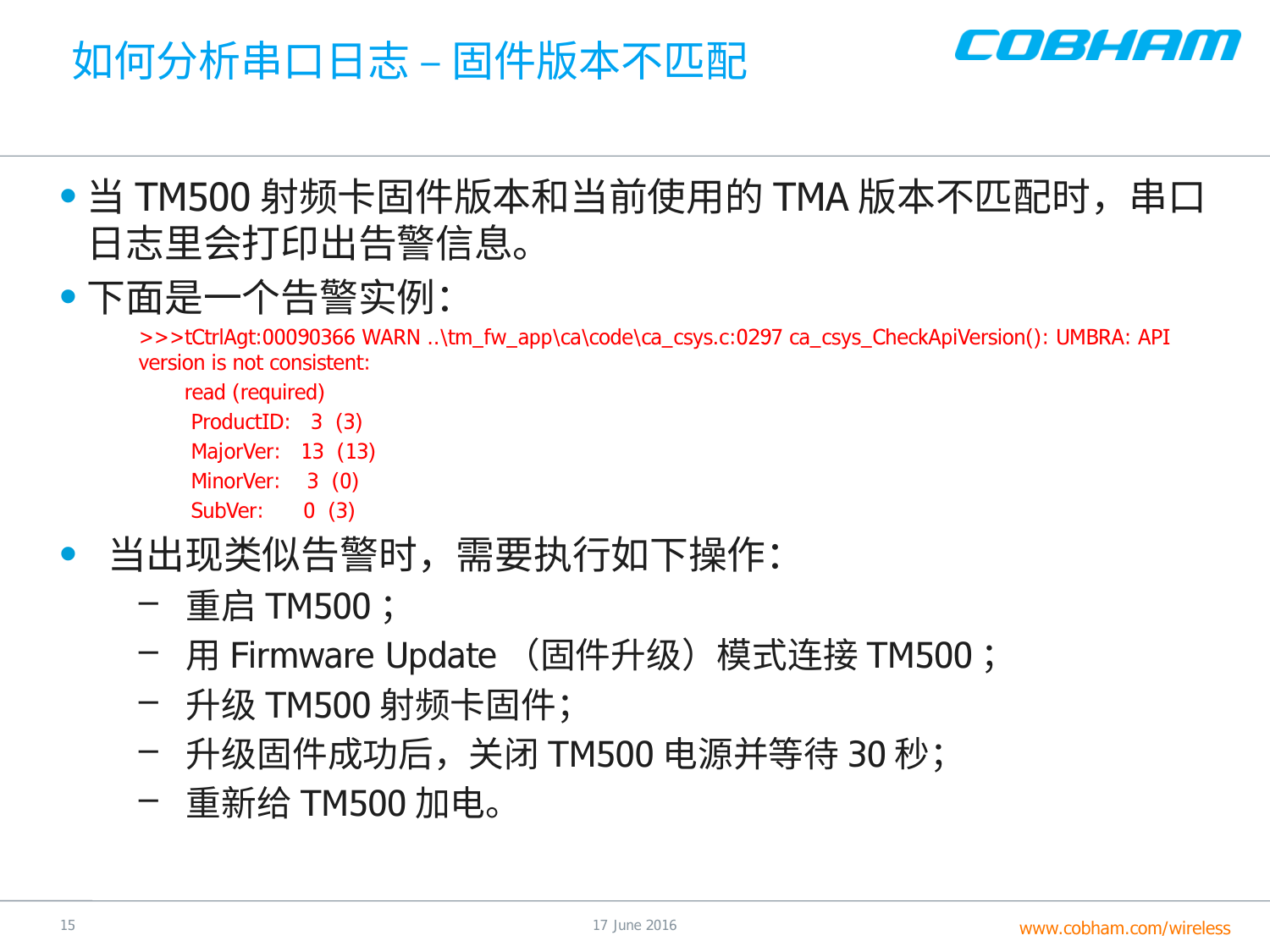

# 如何分析串口日志 – 固件版本不匹配

当TM500射频卡固件版本和当前使用的TMA版本不匹配时，串口日志里会打印出告警信息。
下面是一个告警实例：
>>>tCtrlAgt:00090366 WARN ..\tm_fw_app\ca\code\ca_csys.c:0297 ca_csys_CheckApiVersion(): UMBRA: API version is not consistent:
                   read (required)
        ProductID:   3  (3)
        MajorVer:   13  (13)
        MinorVer:    3  (0)
        SubVer:      0  (3)
当出现类似告警时，需要执行如下操作：
重启TM500；
用Firmware Update（固件升级）模式连接TM500；
升级TM500射频卡固件；
升级固件成功后，关闭TM500电源并等待30秒；
重新给TM500加电。
15
17 June 2016